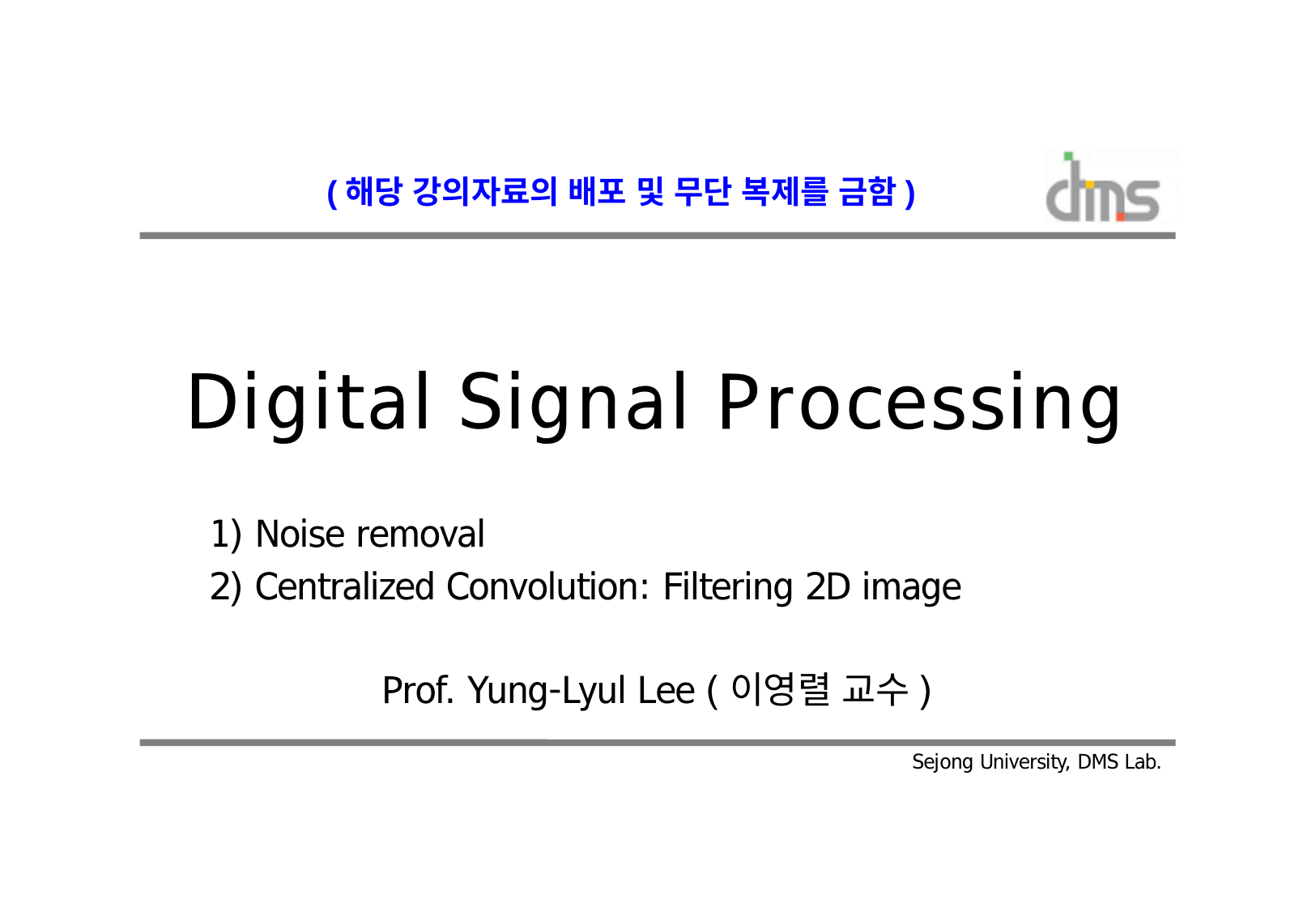

(해당 강의자료의 배포 및 무단 복제를 금함)
# Digital Signal Processing
1) Noise removal
2) Centralized Convolution: Filtering 2D image

Prof. Yung-Lyul Lee (이영렬 교수)